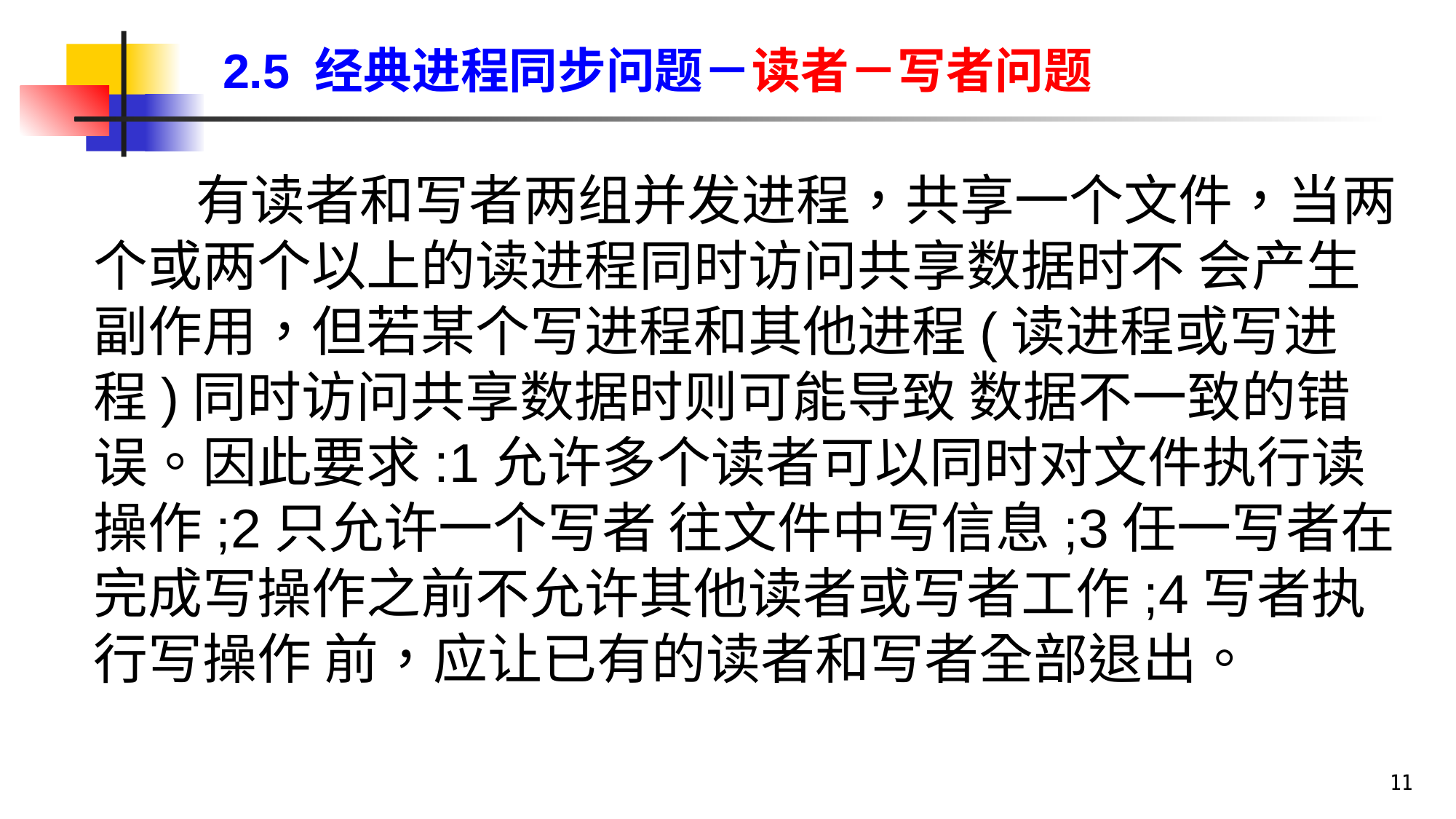

2.5 经典进程同步问题－读者－写者问题
有读者和写者两组并发进程，共享一个文件，当两个或两个以上的读进程同时访问共享数据时不 会产生副作用，但若某个写进程和其他进程(读进程或写进程)同时访问共享数据时则可能导致 数据不一致的错误。因此要求:1允许多个读者可以同时对文件执行读操作;2只允许一个写者 往文件中写信息;3任一写者在完成写操作之前不允许其他读者或写者工作;4写者执行写操作 前，应让已有的读者和写者全部退出。
11